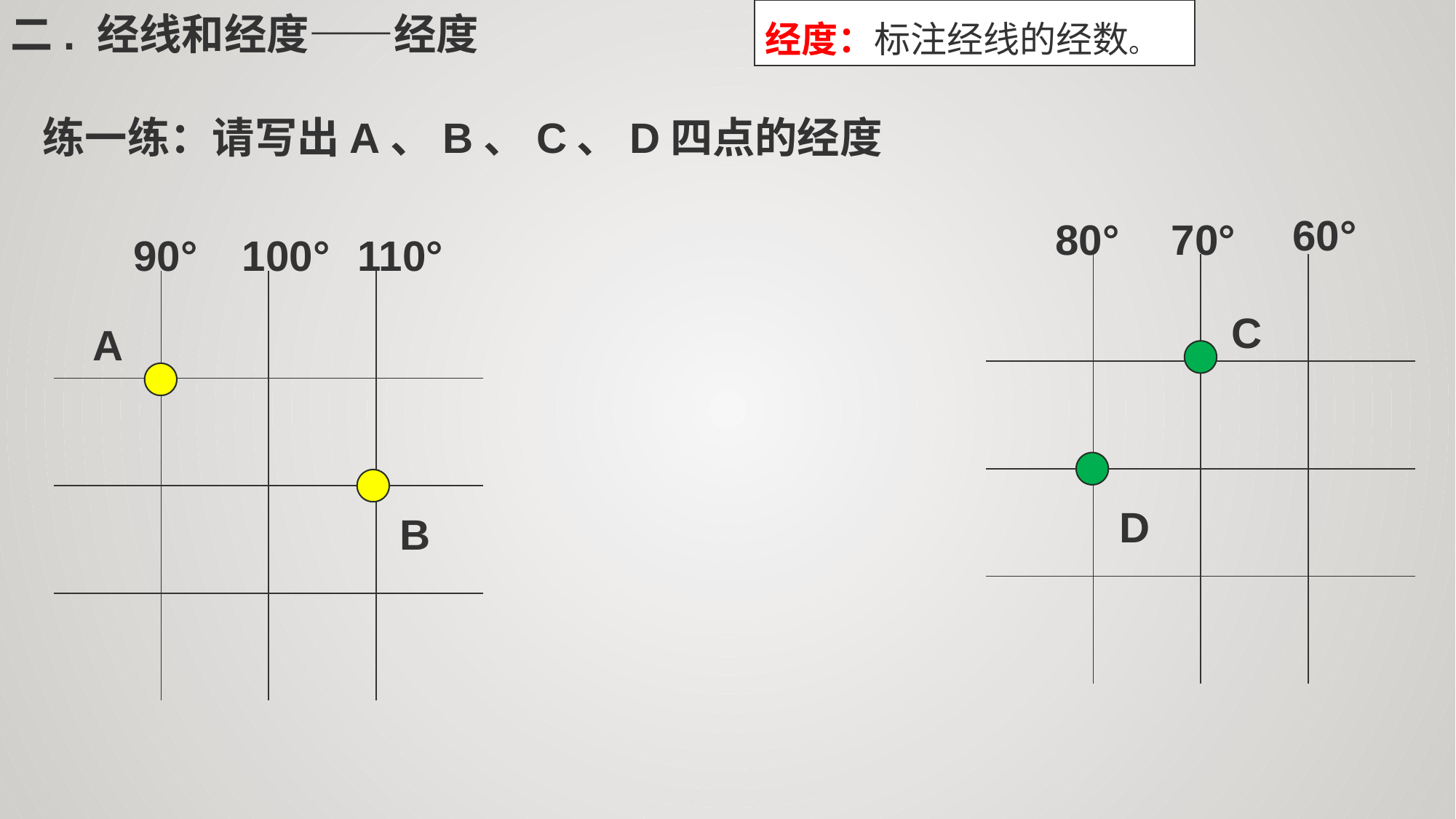

经度：标注经线的经数。
二. 经线和经度——经度
练一练：请写出A、B、C、D四点的经度
60°
80°
70°
90°
100°
110°
|  |  |  |  |
| --- | --- | --- | --- |
|  |  |  |  |
|  |  |  |  |
|  |  |  |  |
|  |  |  |  |
| --- | --- | --- | --- |
|  |  |  |  |
|  |  |  |  |
|  |  |  |  |
C
A

D
B